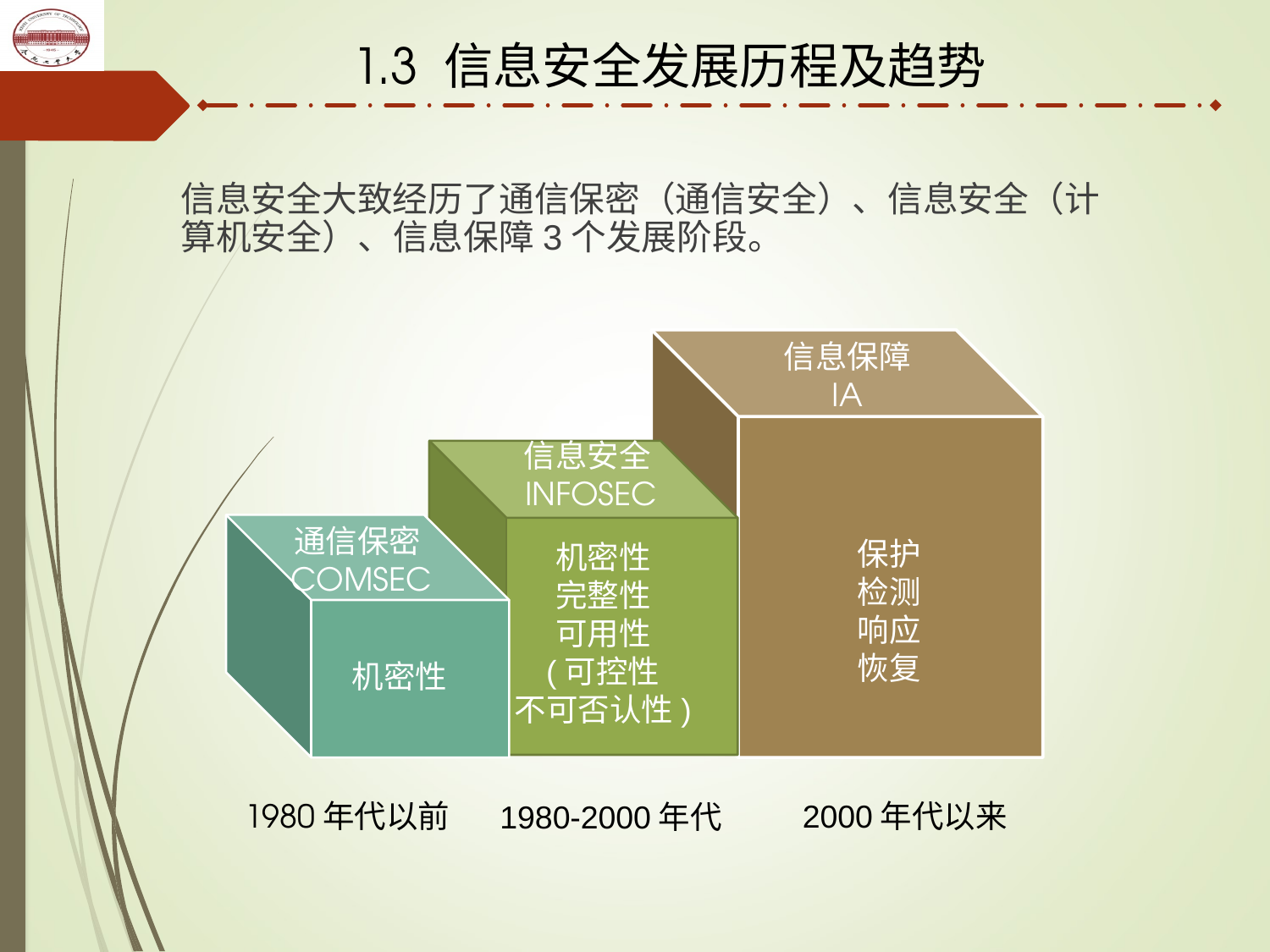

1.3 信息安全发展历程及趋势
信息安全大致经历了通信保密（通信安全）、信息安全（计算机安全）、信息保障3个发展阶段。

信息保障
IA
信息安全INFOSEC

通信保密COMSEC
保护
检测
响应
恢复
机密性
完整性
可用性
(可控性
不可否认性)

机密性
1980年代以前
2000年代以来
1980-2000年代